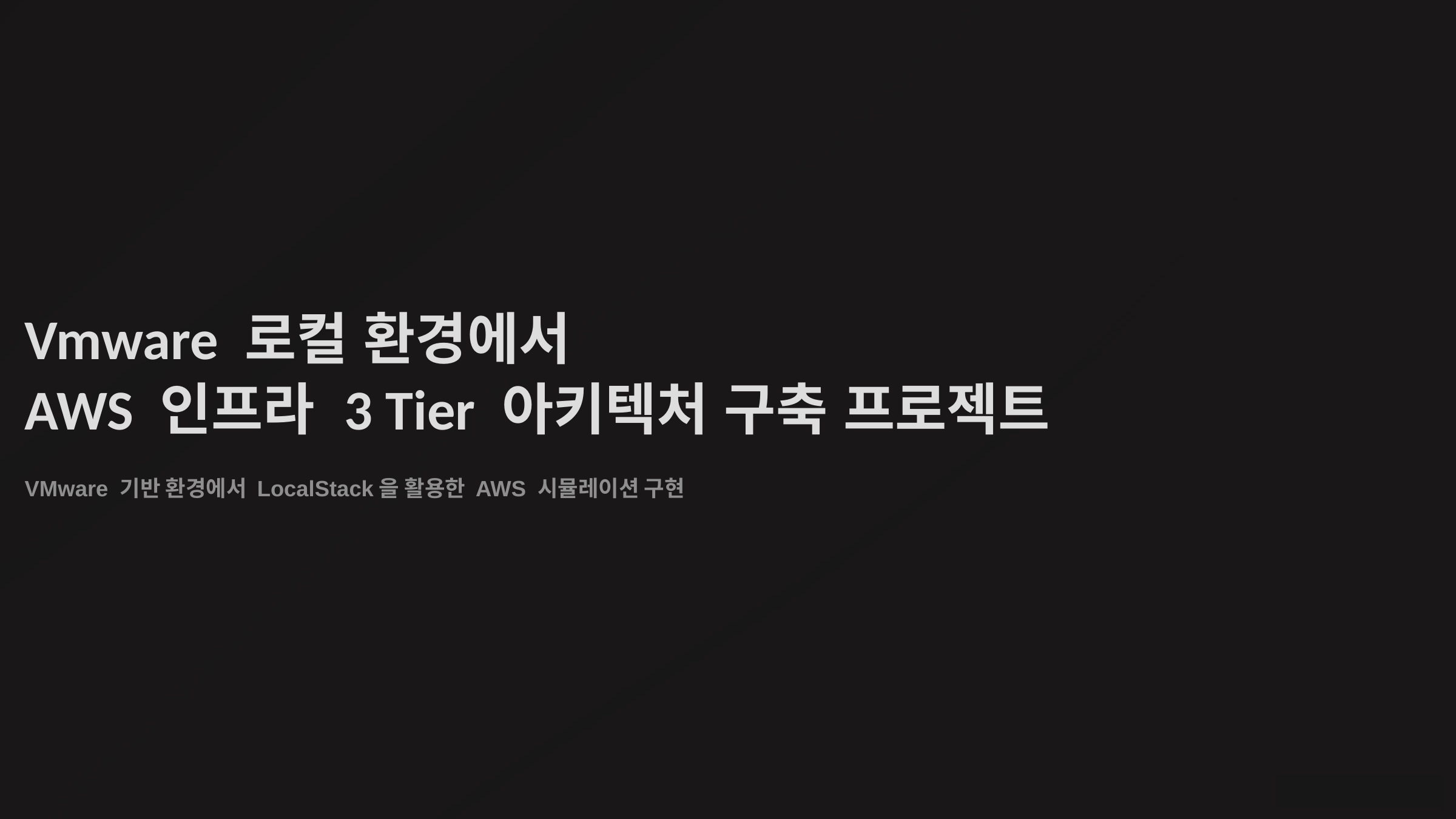

Vmware 로컬 환경에서
AWS 인프라 3 Tier 아키텍처 구축 프로젝트
VMware 기반 환경에서 LocalStack을 활용한 AWS 시뮬레이션 구현